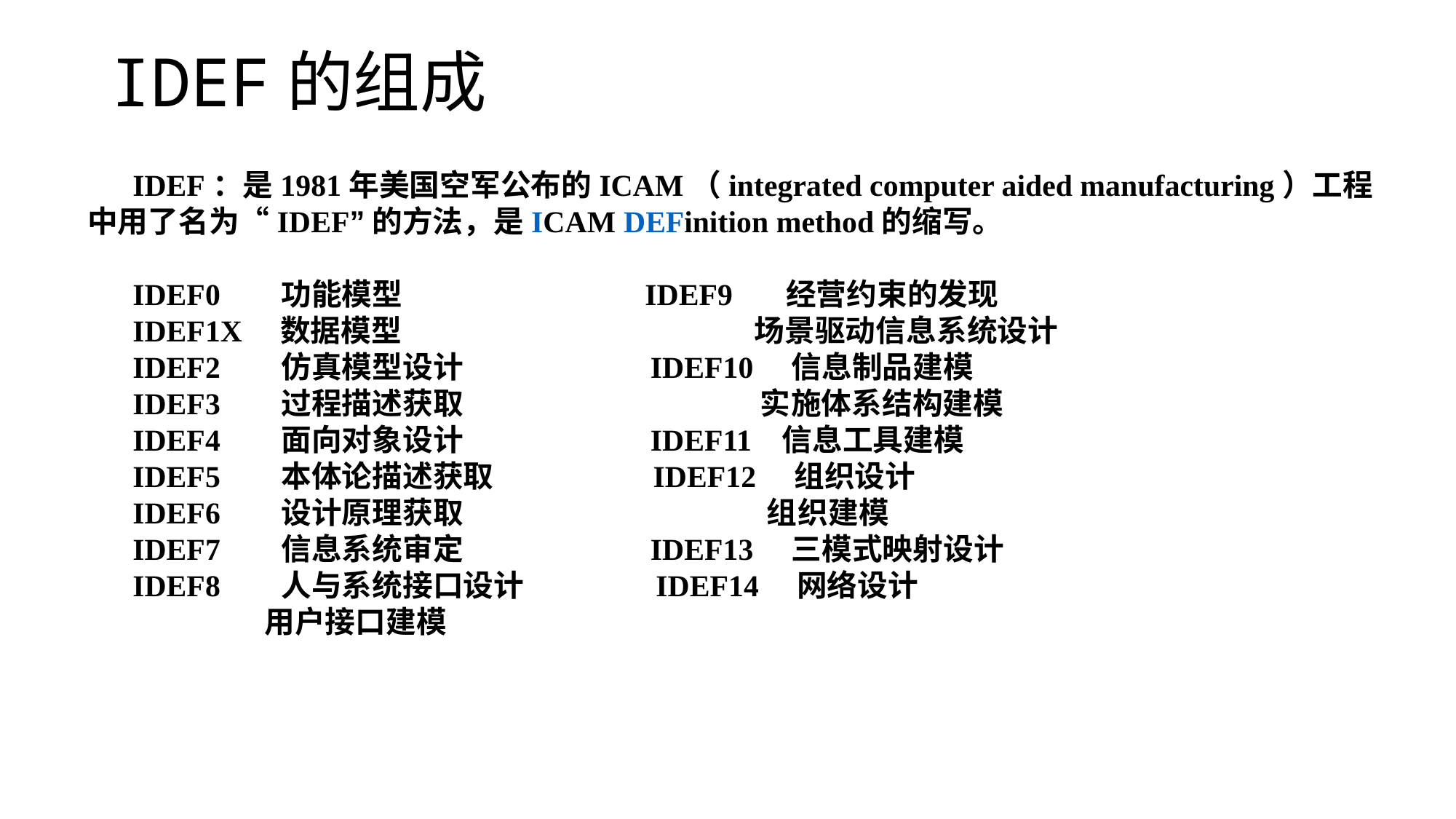

IDEF的组成
IDEF：是1981年美国空军公布的ICAM（integrated computer aided manufacturing）工程中用了名为“IDEF”的方法，是ICAM DEFinition method的缩写。

IDEF0       功能模型                                  IDEF9      经营约束的发现
IDEF1X    数据模型                                                   场景驱动信息系统设计
IDEF2       仿真模型设计                          IDEF10    信息制品建模
IDEF3       过程描述获取                                           实施体系结构建模
IDEF4       面向对象设计                          IDEF11   信息工具建模
IDEF5       本体论描述获取                      IDEF12    组织设计
IDEF6       设计原理获取                                            组织建模
IDEF7       信息系统审定                          IDEF13    三模式映射设计
IDEF8       人与系统接口设计                  IDEF14    网络设计
                  用户接口建模